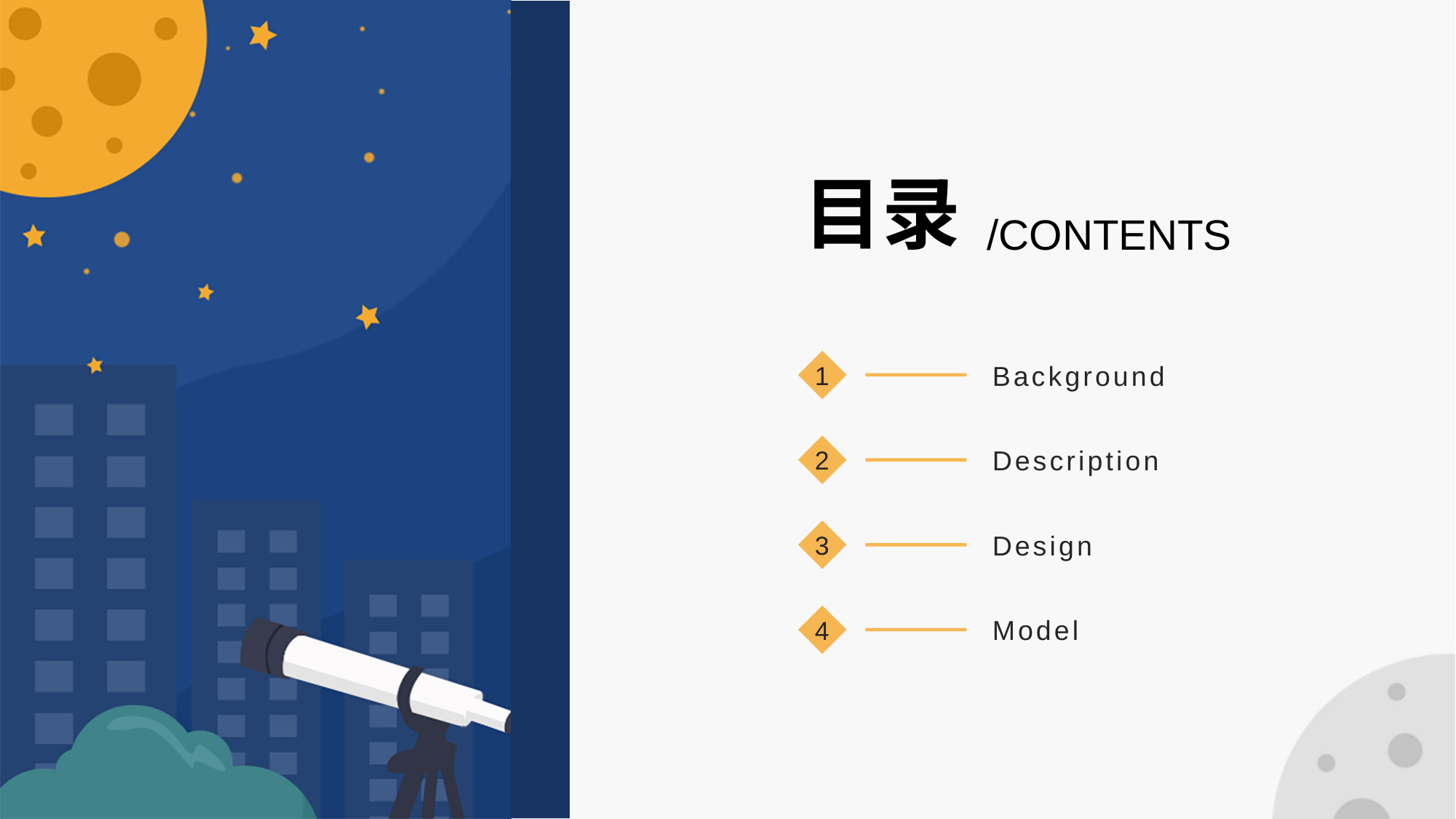

目录
/CONTENTS

Background
1

Description
2

Design
3

Model
4